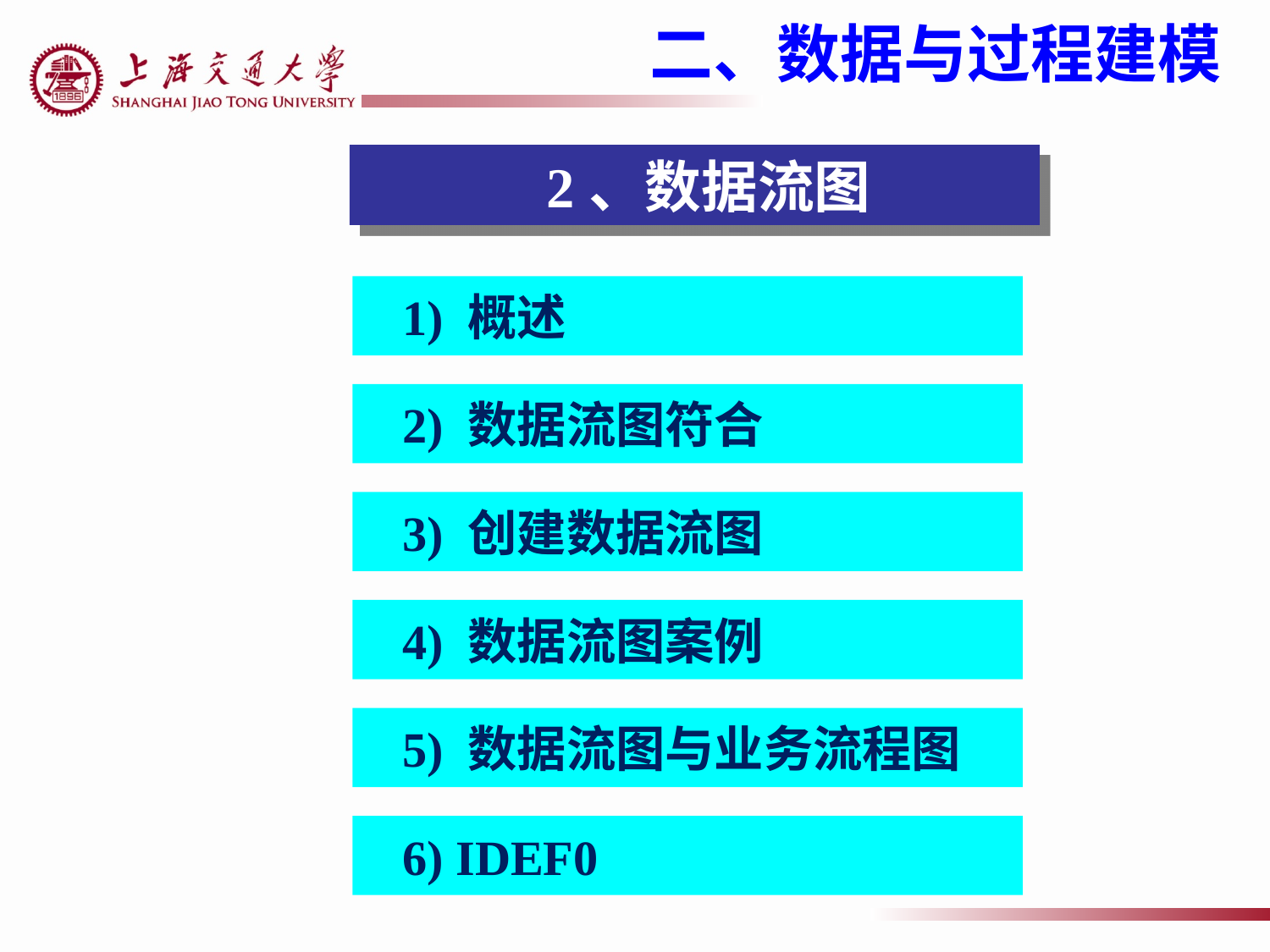

二、数据与过程建模
  2、数据流图
1) 概述
2) 数据流图符合
3) 创建数据流图
4) 数据流图案例
5) 数据流图与业务流程图
6) IDEF0